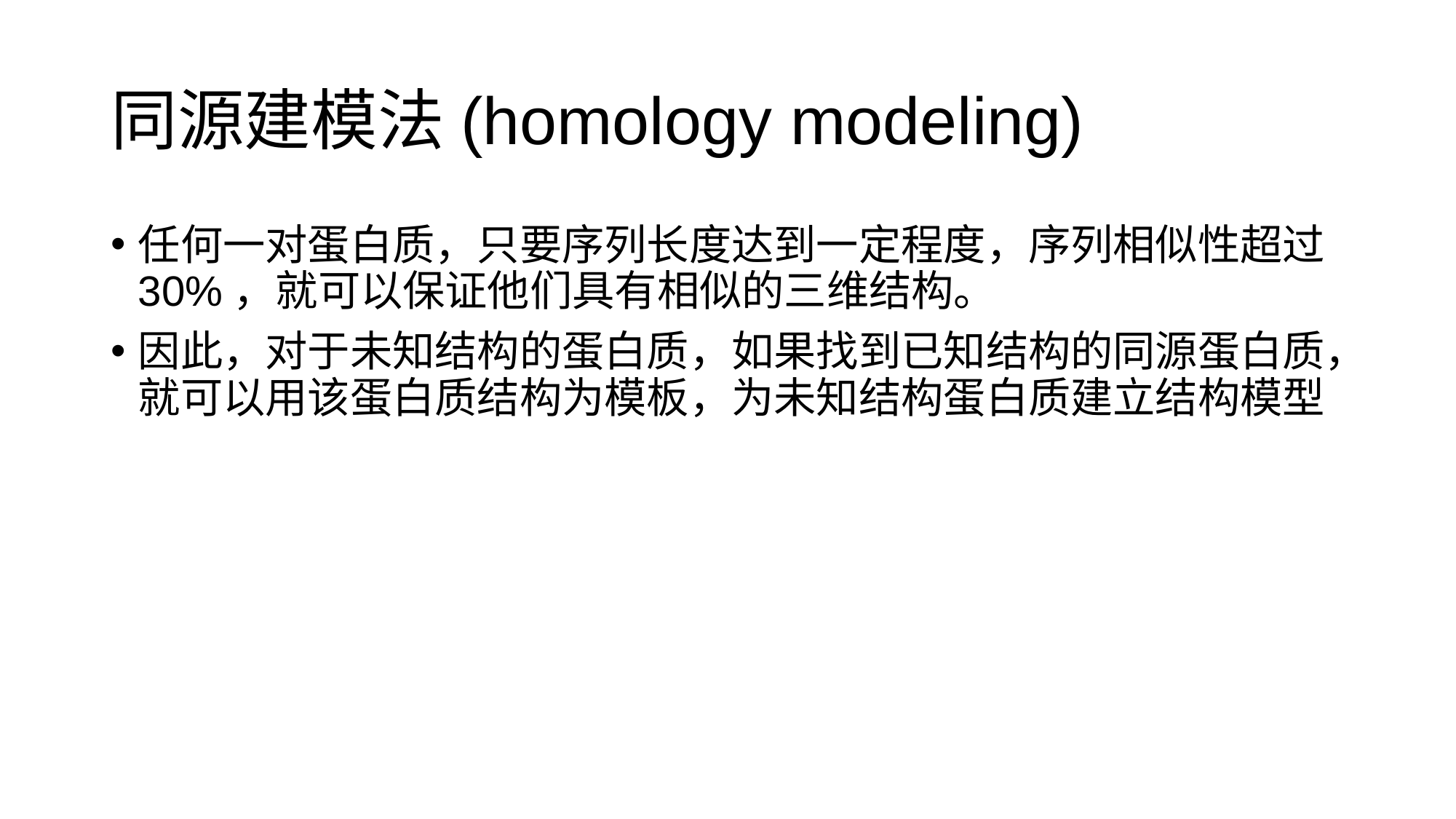

# 同源建模法(homology modeling)
任何一对蛋白质，只要序列长度达到一定程度，序列相似性超过30%，就可以保证他们具有相似的三维结构。
因此，对于未知结构的蛋白质，如果找到已知结构的同源蛋白质，就可以用该蛋白质结构为模板，为未知结构蛋白质建立结构模型